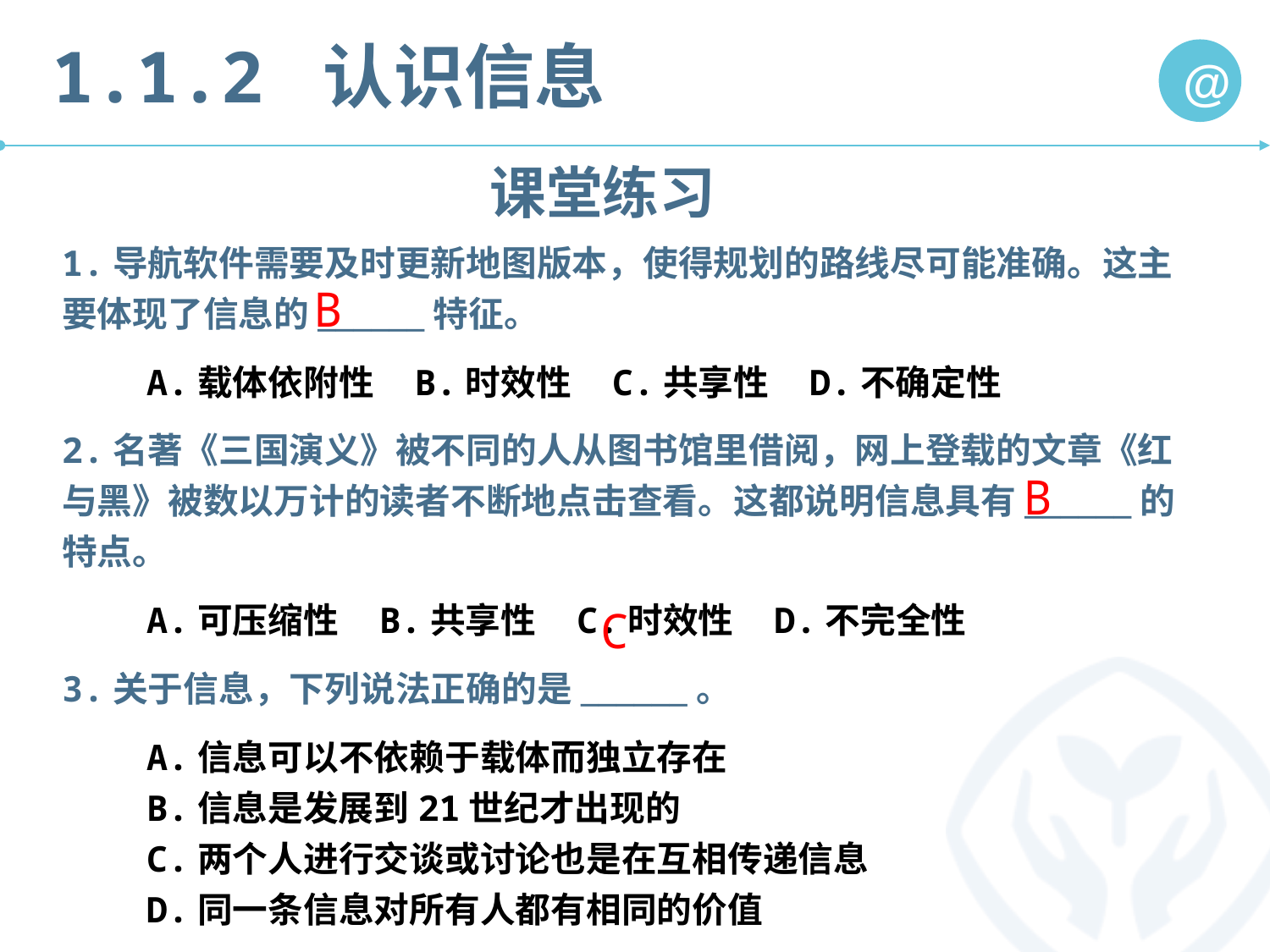

课堂练习
1.导航软件需要及时更新地图版本，使得规划的路线尽可能准确。这主要体现了信息的______特征。
    A.载体依附性    B.时效性    C.共享性    D.不确定性
2.名著《三国演义》被不同的人从图书馆里借阅，网上登载的文章《红与黑》被数以万计的读者不断地点击查看。这都说明信息具有______的特点。
    A.可压缩性    B.共享性    C.时效性    D.不完全性
3.关于信息，下列说法正确的是______。
    A.信息可以不依赖于载体而独立存在
    B.信息是发展到21世纪才出现的
    C.两个人进行交谈或讨论也是在互相传递信息
    D.同一条信息对所有人都有相同的价值

B
B
C